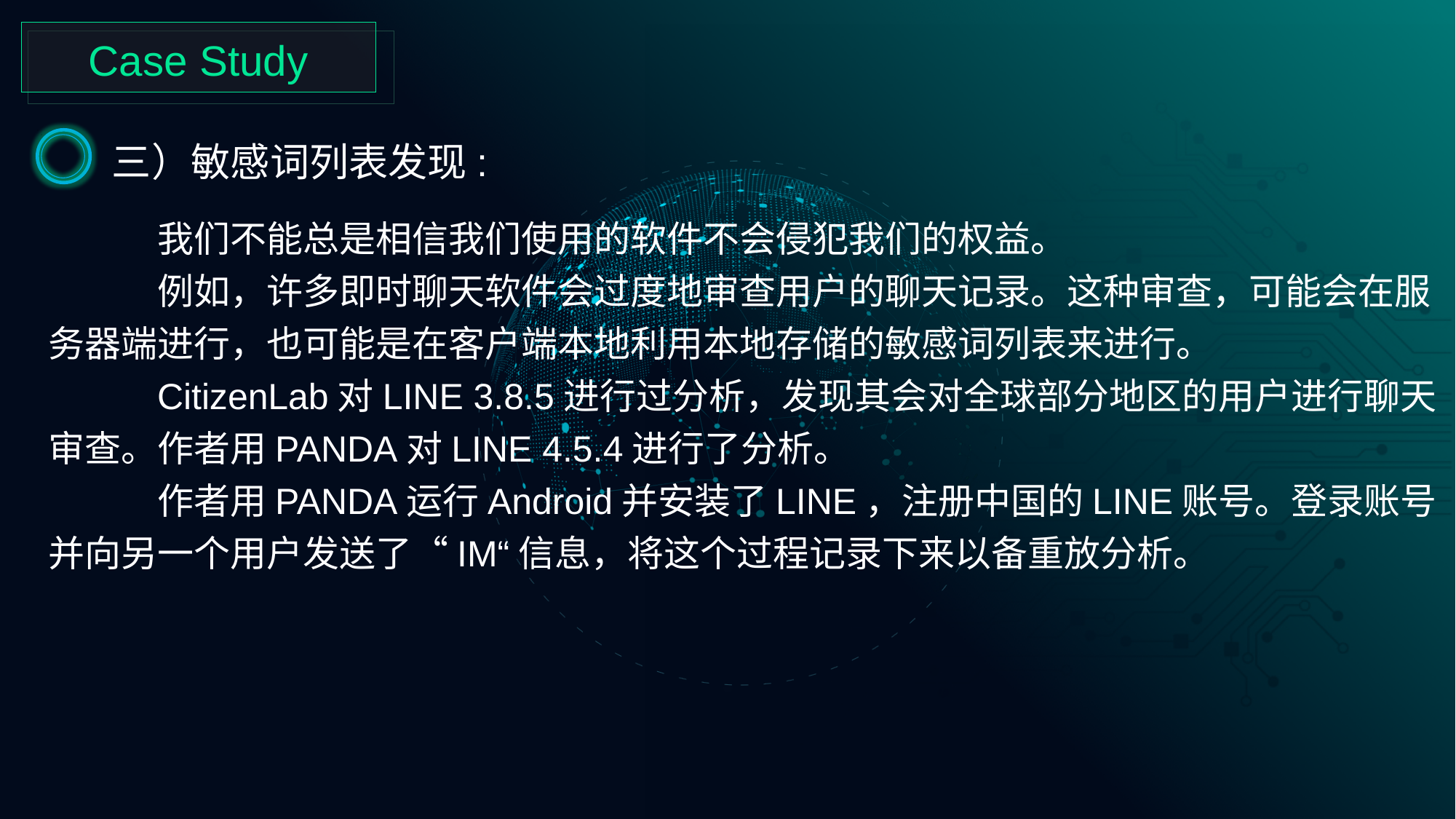

Case Study

三）敏感词列表发现:
	我们不能总是相信我们使用的软件不会侵犯我们的权益。
	例如，许多即时聊天软件会过度地审查用户的聊天记录。这种审查，可能会在服务器端进行，也可能是在客户端本地利用本地存储的敏感词列表来进行。
	CitizenLab对LINE 3.8.5进行过分析，发现其会对全球部分地区的用户进行聊天审查。作者用PANDA对LINE 4.5.4进行了分析。
	作者用PANDA运行Android并安装了LINE，注册中国的LINE账号。登录账号并向另一个用户发送了“IM“信息，将这个过程记录下来以备重放分析。